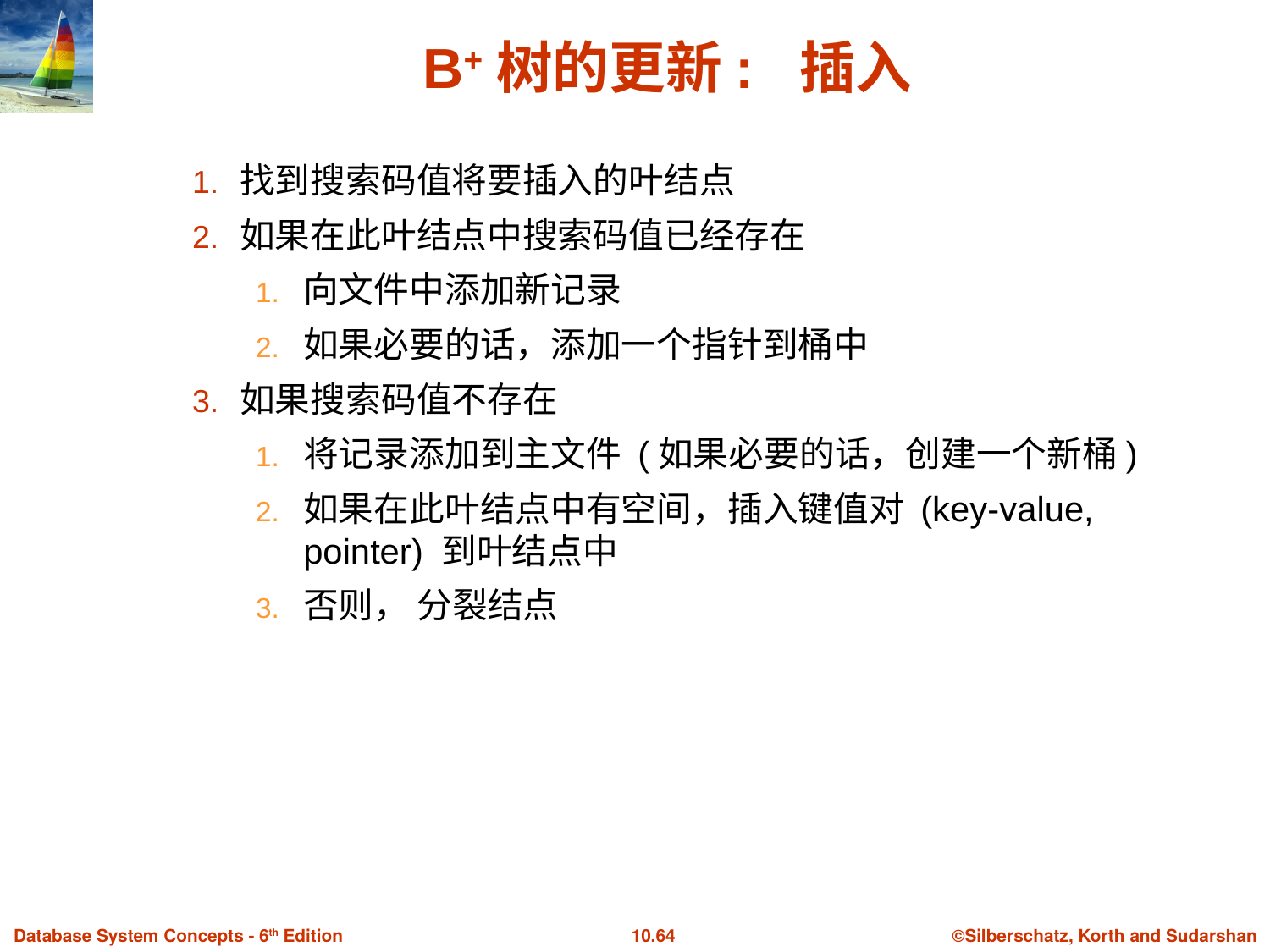

# B+树的更新:  插入
找到搜索码值将要插入的叶结点
如果在此叶结点中搜索码值已经存在
向文件中添加新记录
如果必要的话，添加一个指针到桶中
如果搜索码值不存在
将记录添加到主文件 (如果必要的话，创建一个新桶)
如果在此叶结点中有空间，插入键值对 (key-value, pointer) 到叶结点中
否则， 分裂结点